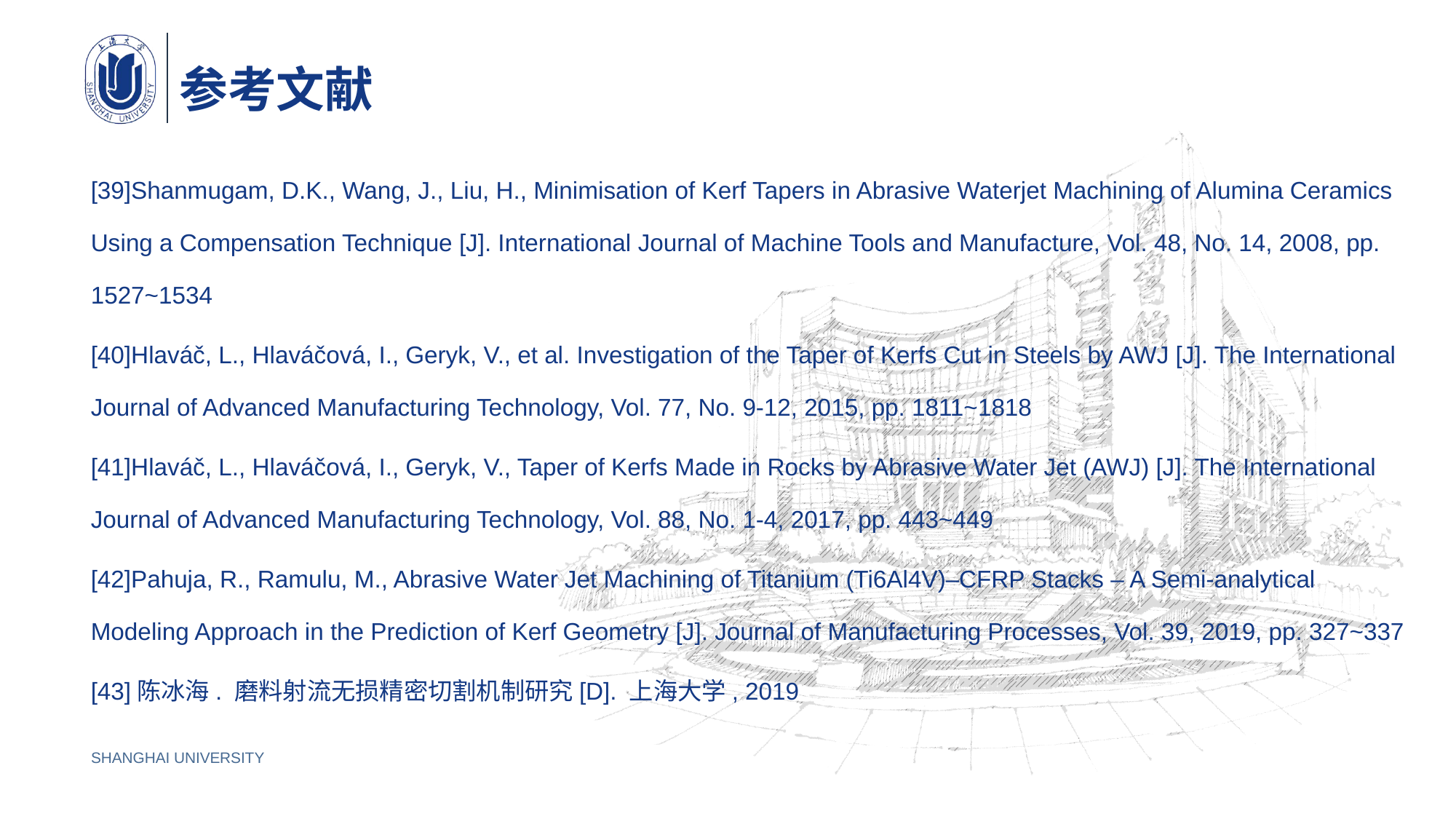

# 参考文献
[39]Shanmugam, D.K., Wang, J., Liu, H., Minimisation of Kerf Tapers in Abrasive Waterjet Machining of Alumina Ceramics Using a Compensation Technique [J]. International Journal of Machine Tools and Manufacture, Vol. 48, No. 14, 2008, pp. 1527~1534
[40]Hlaváč, L., Hlaváčová, I., Geryk, V., et al. Investigation of the Taper of Kerfs Cut in Steels by AWJ [J]. The International Journal of Advanced Manufacturing Technology, Vol. 77, No. 9-12, 2015, pp. 1811~1818
[41]Hlaváč, L., Hlaváčová, I., Geryk, V., Taper of Kerfs Made in Rocks by Abrasive Water Jet (AWJ) [J]. The International Journal of Advanced Manufacturing Technology, Vol. 88, No. 1-4, 2017, pp. 443~449
[42]Pahuja, R., Ramulu, M., Abrasive Water Jet Machining of Titanium (Ti6Al4V)–CFRP Stacks – A Semi-analytical Modeling Approach in the Prediction of Kerf Geometry [J]. Journal of Manufacturing Processes, Vol. 39, 2019, pp. 327~337
[43]陈冰海. 磨料射流无损精密切割机制研究[D]. 上海大学, 2019

SHANGHAI UNIVERSITY
39